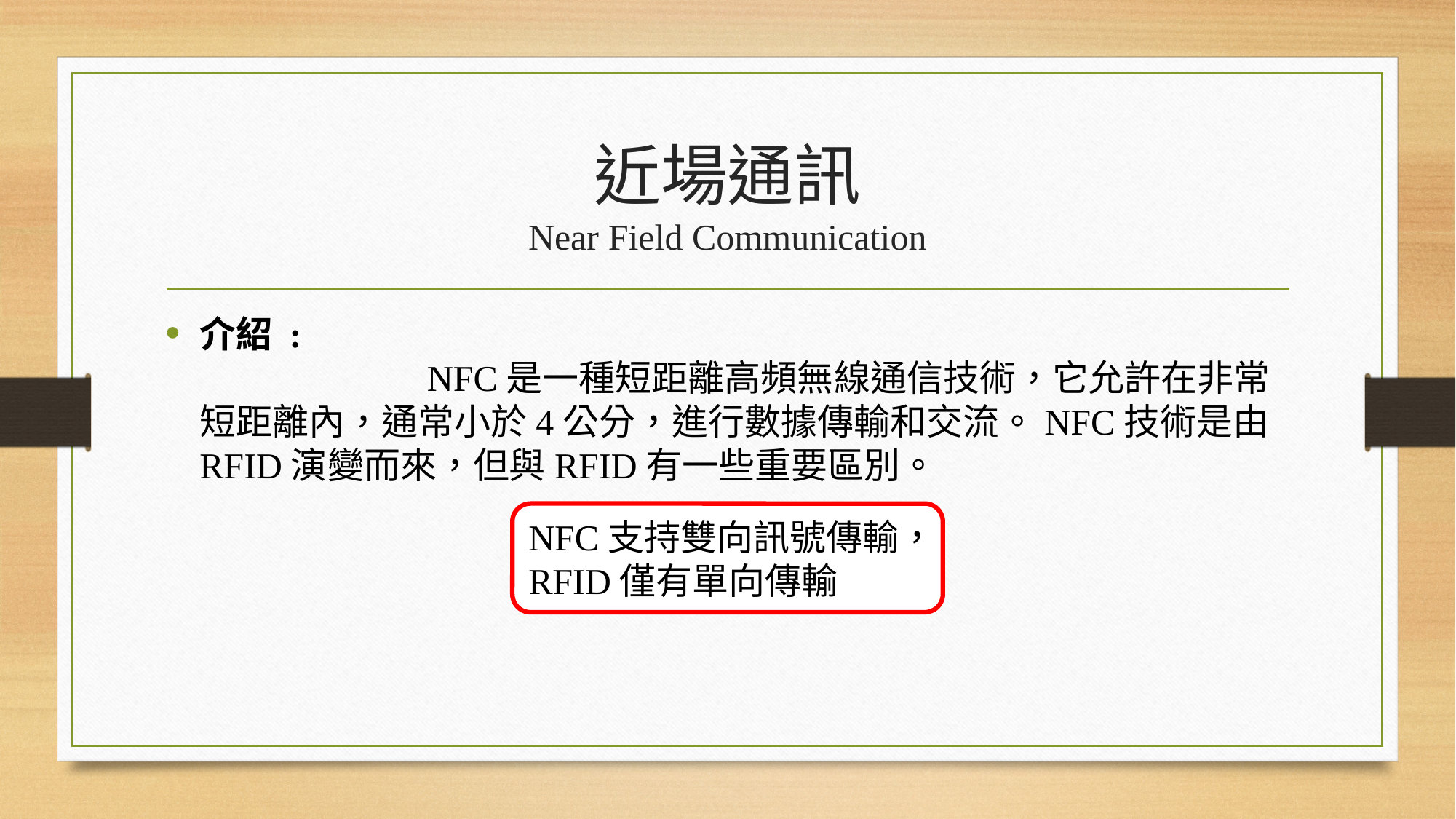

# 近場通訊 Near Field Communication
介紹 :
		 NFC是一種短距離高頻無線通信技術，它允許在非常短距離內，通常小於4公分，進行數據傳輸和交流。NFC技術是由RFID演變而來，但與RFID有一些重要區別。
NFC支持雙向訊號傳輸，RFID僅有單向傳輸